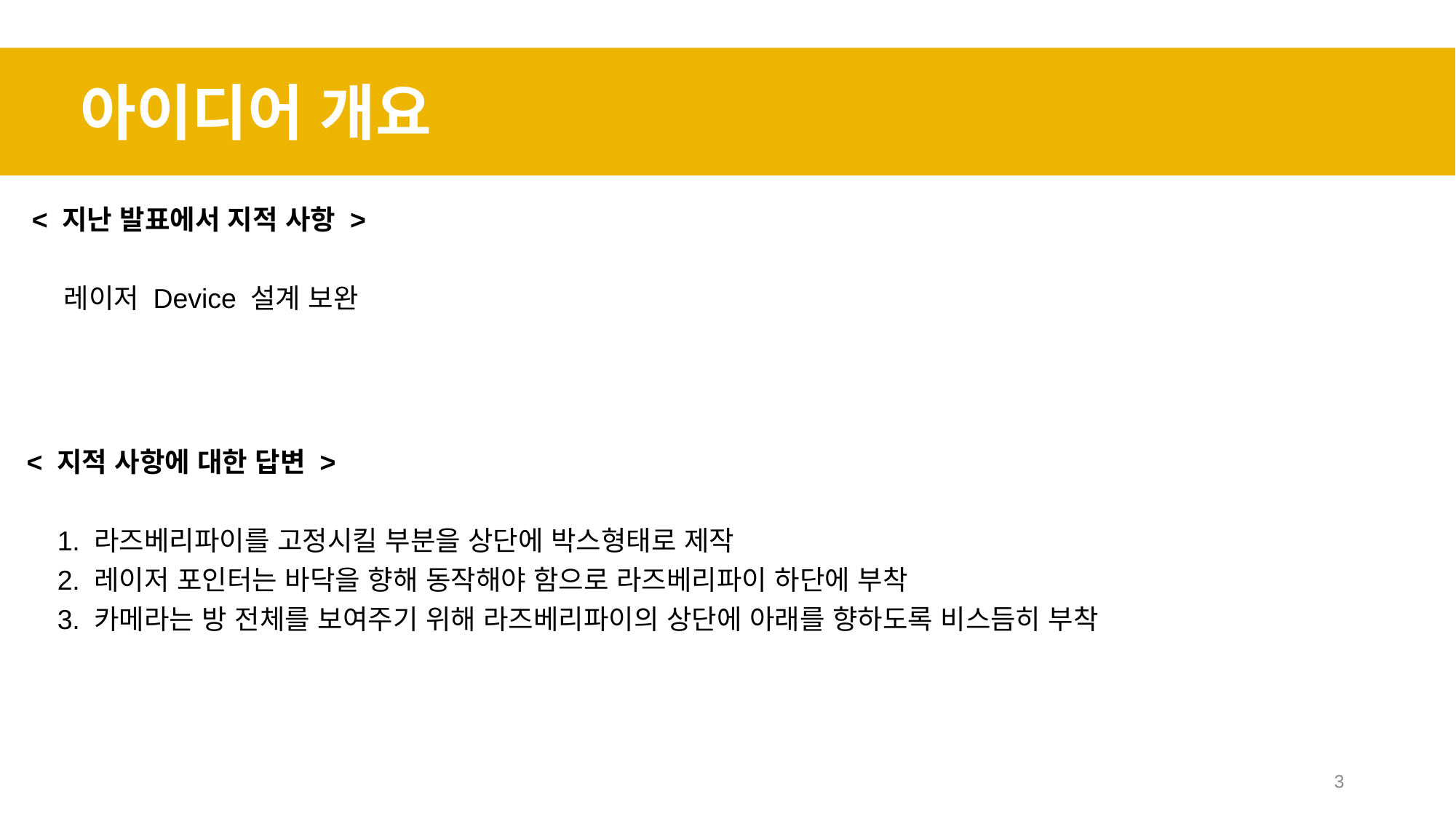

아이디어 개요
  < 지난 발표에서 지적 사항 >

     레이저 Device 설계 보완

 < 지적 사항에 대한 답변 >

     1. 라즈베리파이를 고정시킬 부분을 상단에 박스형태로 제작
     2. 레이저 포인터는 바닥을 향해 동작해야 함으로 라즈베리파이 하단에 부착
     3. 카메라는 방 전체를 보여주기 위해 라즈베리파이의 상단에 아래를 향하도록 비스듬히 부착

3